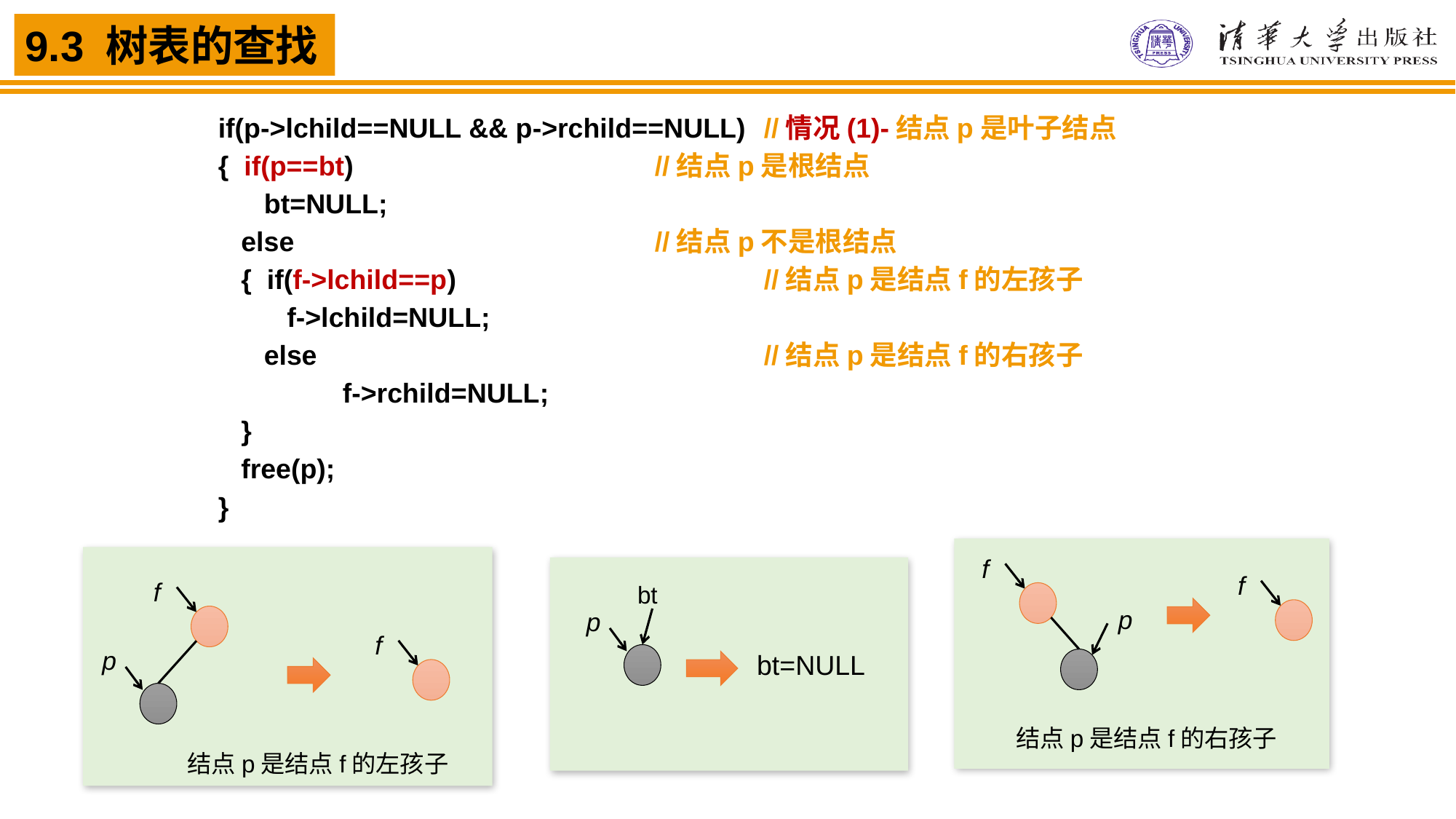

if(p->lchild==NULL && p->rchild==NULL)	//情况(1)-结点p是叶子结点
{  if(p==bt)                       		//结点p是根结点
      bt=NULL;
   else                           		//结点p不是根结点
   {  if(f->lchild==p)			//结点p是结点f的左孩子
         f->lchild=NULL;
      else					//结点p是结点f的右孩子
	  f->rchild=NULL;
   }
   free(p);
}

f
f

p

结点p是结点f的右孩子

f

f
p

结点p是结点f的左孩子

bt
p

bt=NULL